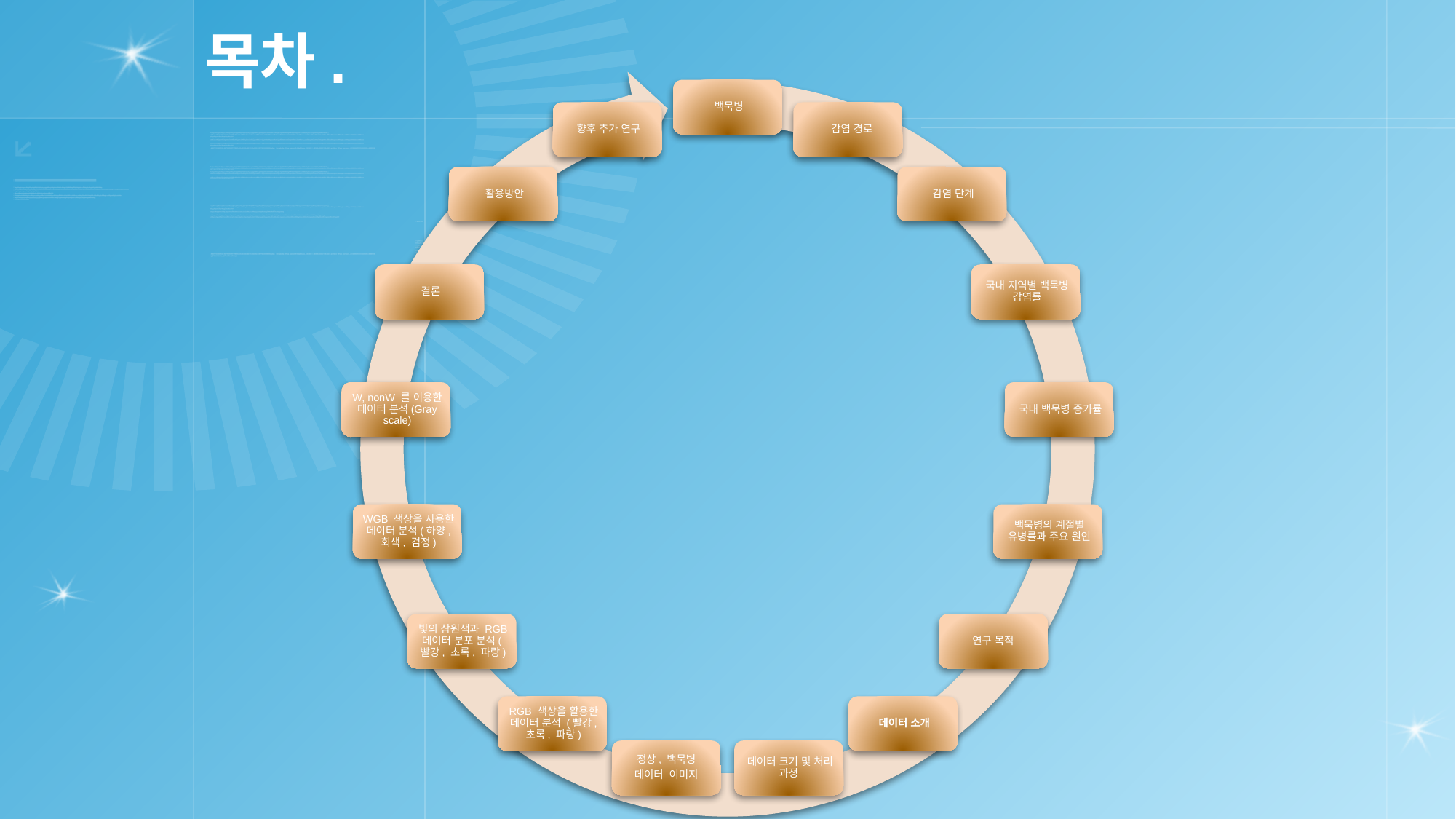

# 목차.
백묵병
 감염 경로
감염 단계
국내 지역별 백묵병 감염률
국내 백묵병 증가률
백묵병의 계절별 유병률과 주요 원인
연구 목적
데이터 소개
데이터 크기 및 처리 과정
정상, 백묵병
데이터  이미지
RGB 색상을 활용한 데이터 분석 (빨강, 초록, 파랑)
빛의 삼원색과 RGB 데이터 분포 분석(빨강, 초록, 파랑)
WGB 색상을 사용한 데이터 분석(하양, 회색, 검정)
W, nonW 를 이용한 데이터 분석(Gray scale)
결론
활용방안
향후 추가 연구